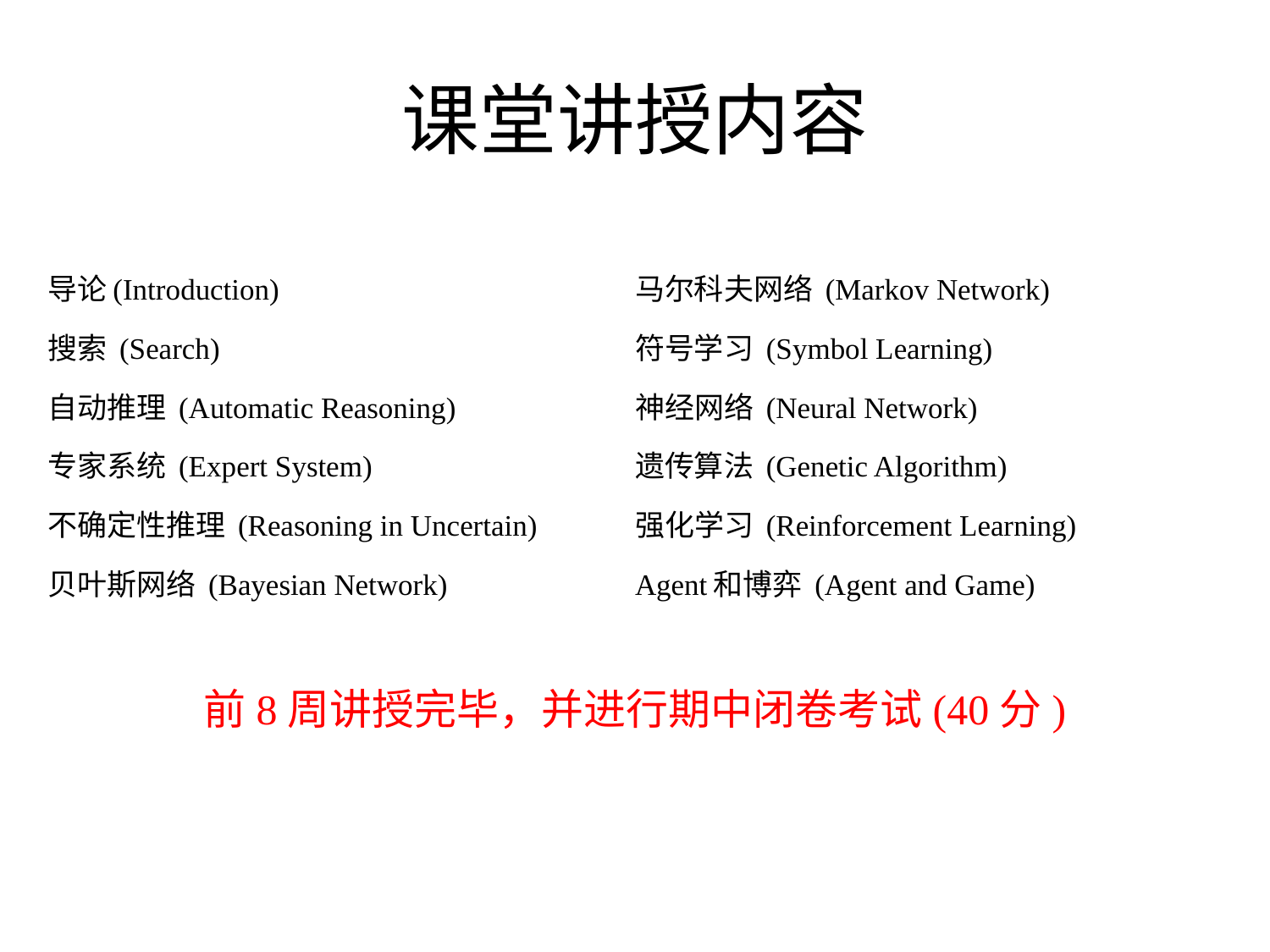

# 课堂讲授内容
导论(Introduction)
搜索 (Search)
自动推理 (Automatic Reasoning)
专家系统 (Expert System)
不确定性推理 (Reasoning in Uncertain)
贝叶斯网络 (Bayesian Network)

马尔科夫网络 (Markov Network)
符号学习 (Symbol Learning)
神经网络 (Neural Network)
遗传算法 (Genetic Algorithm)
强化学习 (Reinforcement Learning)
Agent和博弈 (Agent and Game)

前8周讲授完毕，并进行期中闭卷考试(40分)